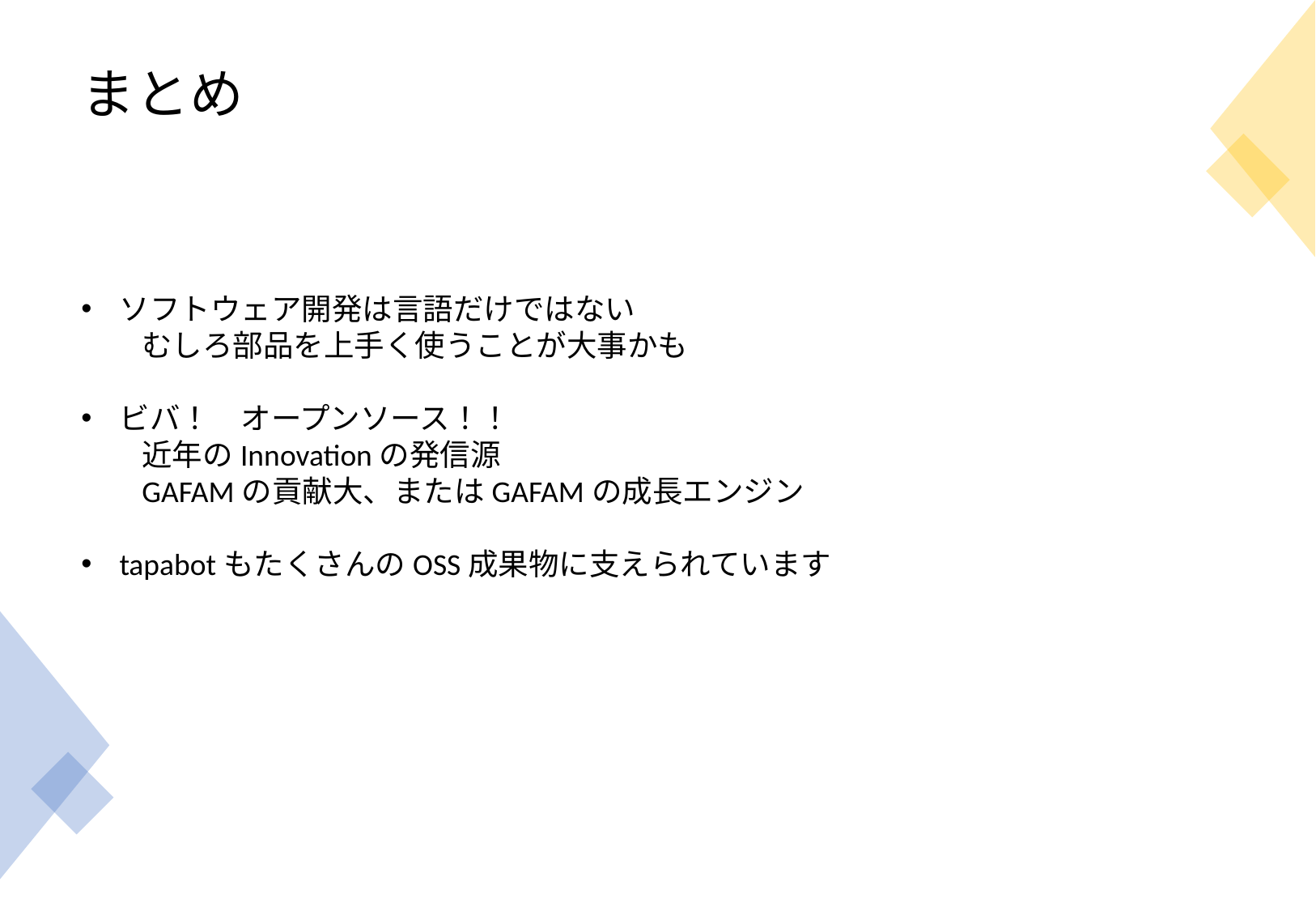

# まとめ
ソフトウェア開発は言語だけではない
むしろ部品を上手く使うことが大事かも

ビバ！　オープンソース！！
近年のInnovationの発信源
GAFAMの貢献大、またはGAFAMの成長エンジン

tapabotもたくさんのOSS成果物に支えられています